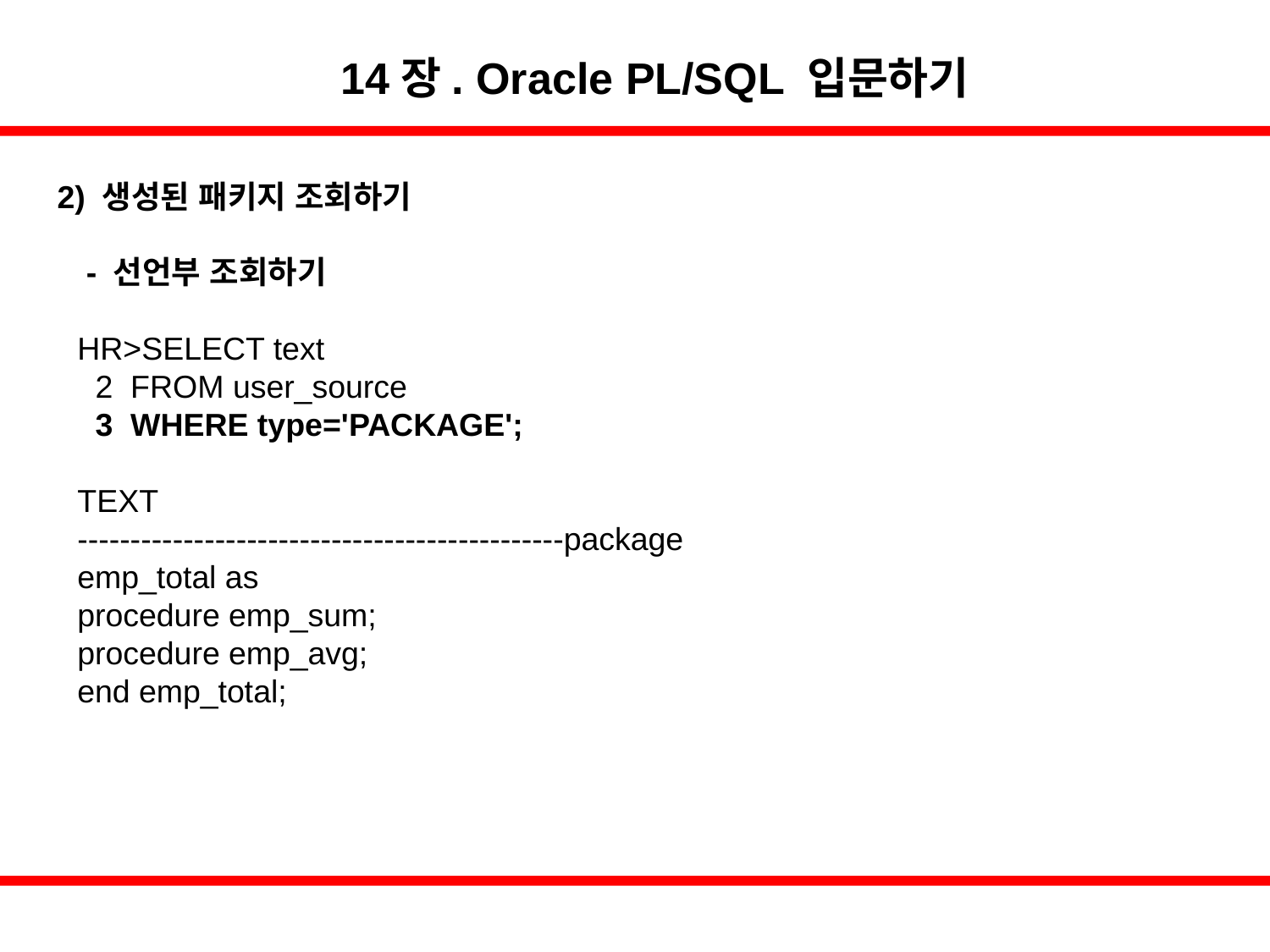

14장. Oracle PL/SQL 입문하기

2) 생성된 패키지 조회하기

 - 선언부 조회하기

HR>SELECT text
  2  FROM user_source
  3  WHERE type='PACKAGE';

TEXT
----------------------------------------------package emp_total as
procedure emp_sum;
procedure emp_avg;
end emp_total;